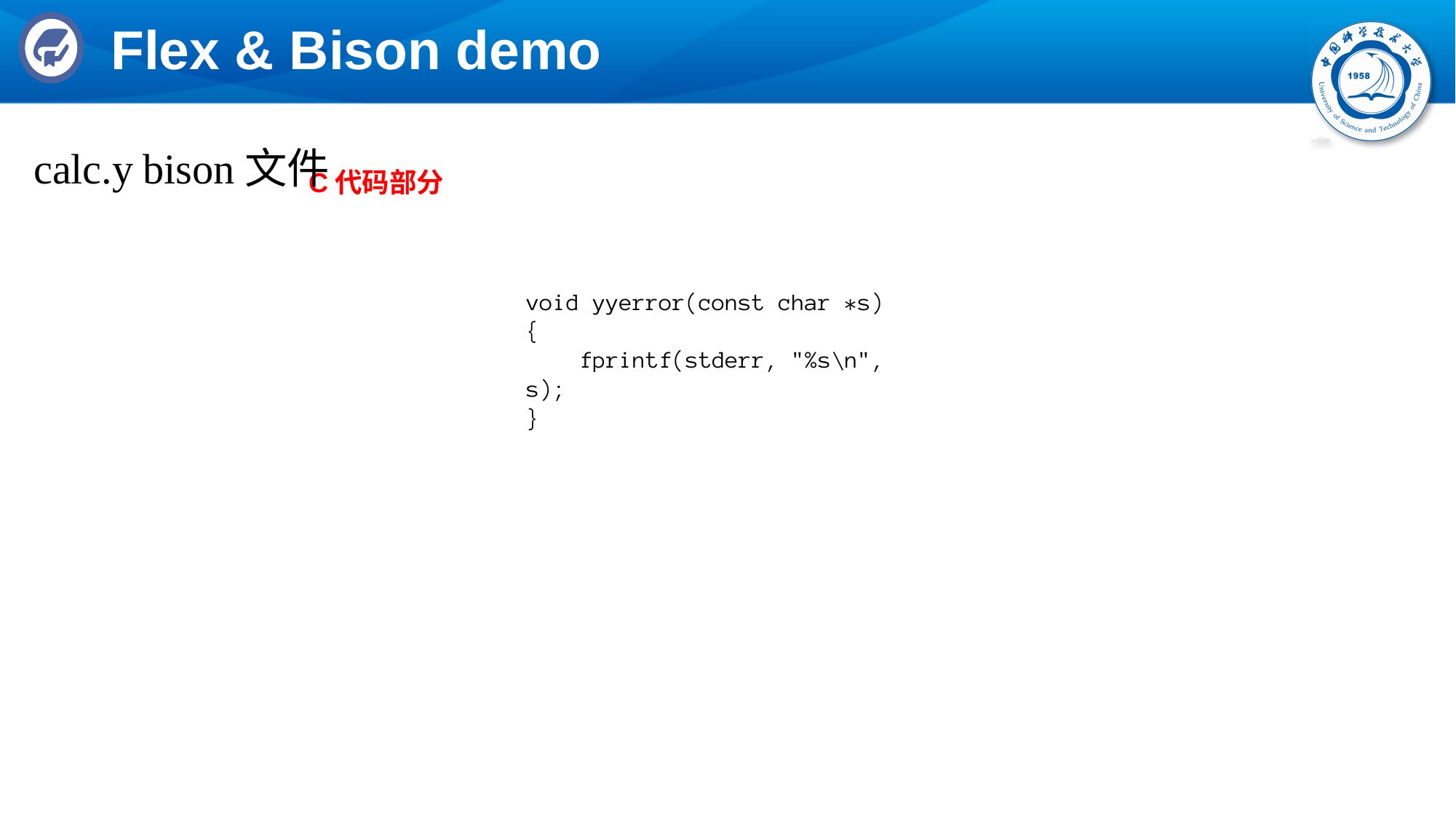

# Flex & Bison demo
calc.y	bison文件
C代码部分

void yyerror(const char *s)
{
    fprintf(stderr, "%s\n", s);
}